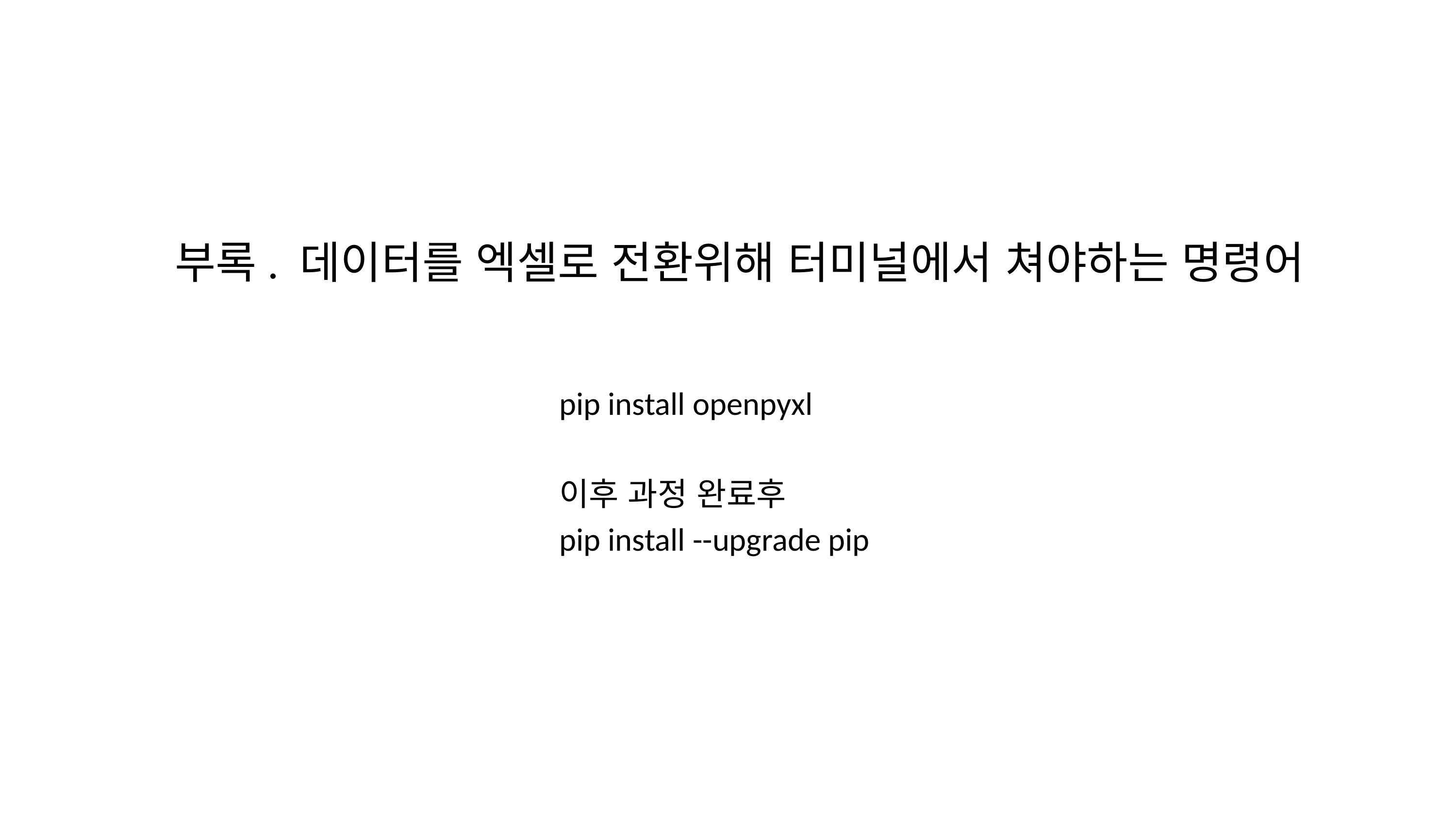

# 부록. 데이터를 엑셀로 전환위해 터미널에서 쳐야하는 명령어
pip install openpyxl

이후 과정 완료후
pip install --upgrade pip